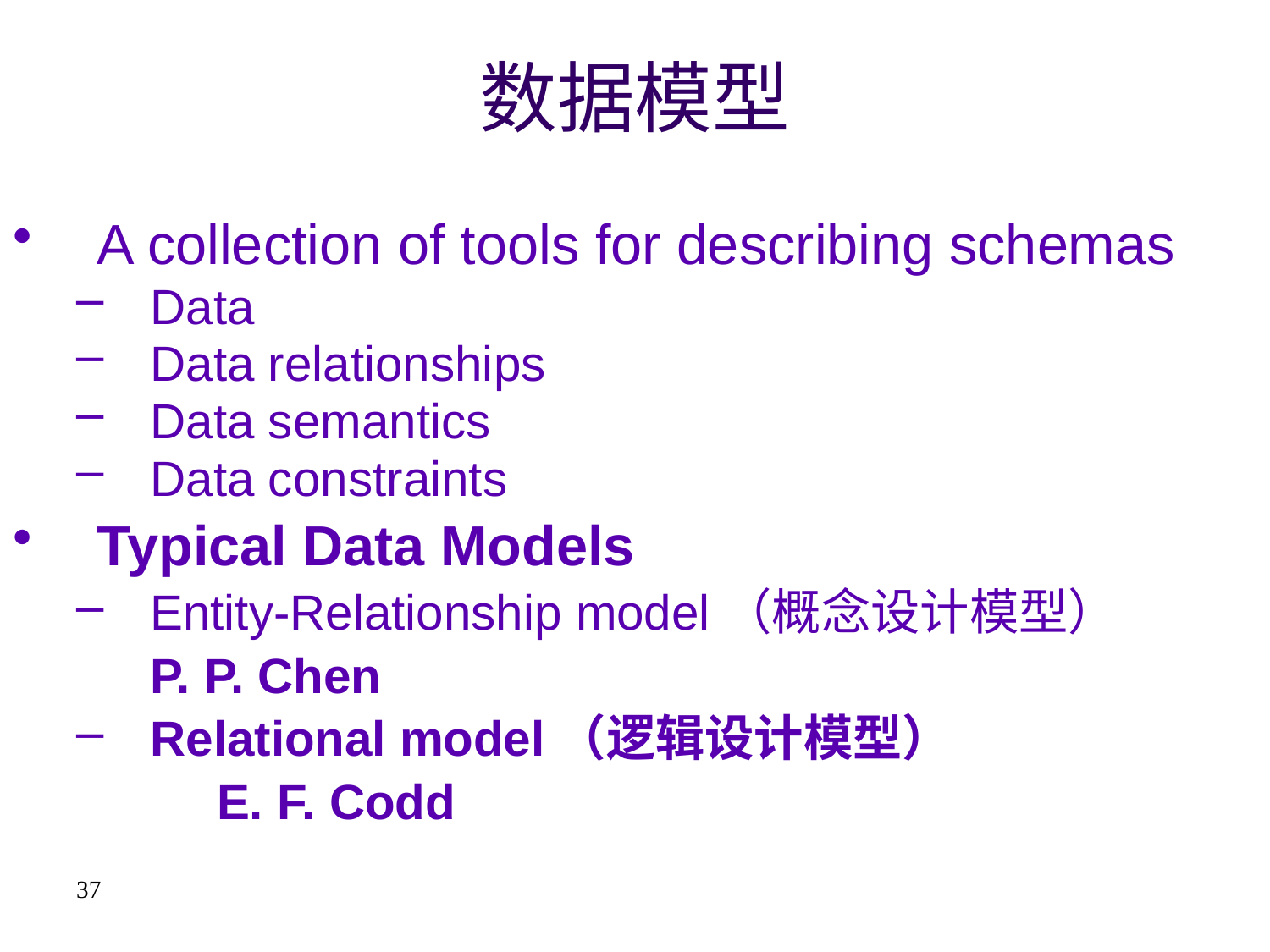

# 数据模型
A collection of tools for describing schemas
Data
Data relationships
Data semantics
Data constraints
Typical Data Models
Entity-Relationship model（概念设计模型）
	P. P. Chen
Relational model（逻辑设计模型）
	 E. F. Codd
37